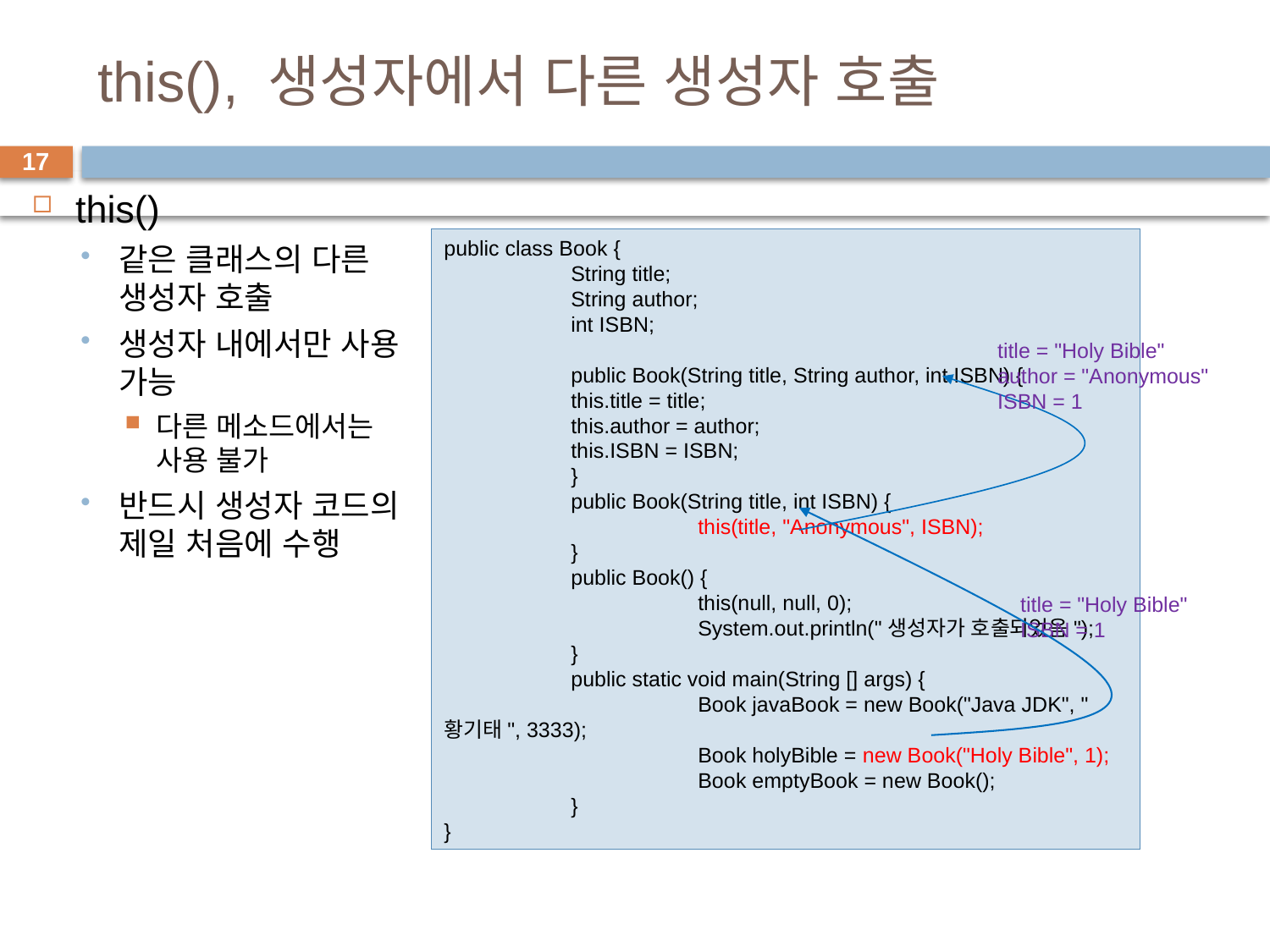

# this(), 생성자에서 다른 생성자 호출
17
this()
같은 클래스의 다른 생성자 호출
생성자 내에서만 사용 가능
다른 메소드에서는 사용 불가
반드시 생성자 코드의 제일 처음에 수행

public class Book {
	String title;
	String author;
	int ISBN;

	public Book(String title, String author, int ISBN) {
	this.title = title;
	this.author = author;
	this.ISBN = ISBN;
	}
	public Book(String title, int ISBN) {
		this(title, "Anonymous", ISBN);
	}
	public Book() {
		this(null, null, 0);
		System.out.println("생성자가 호출되었음");
	}
	public static void main(String [] args) {
		Book javaBook = new Book("Java JDK", "황기태", 3333);
		Book holyBible = new Book("Holy Bible", 1);
		Book emptyBook = new Book();
	}
}
title = "Holy Bible"
author = "Anonymous"
ISBN = 1

title = "Holy Bible"
ISBN = 1